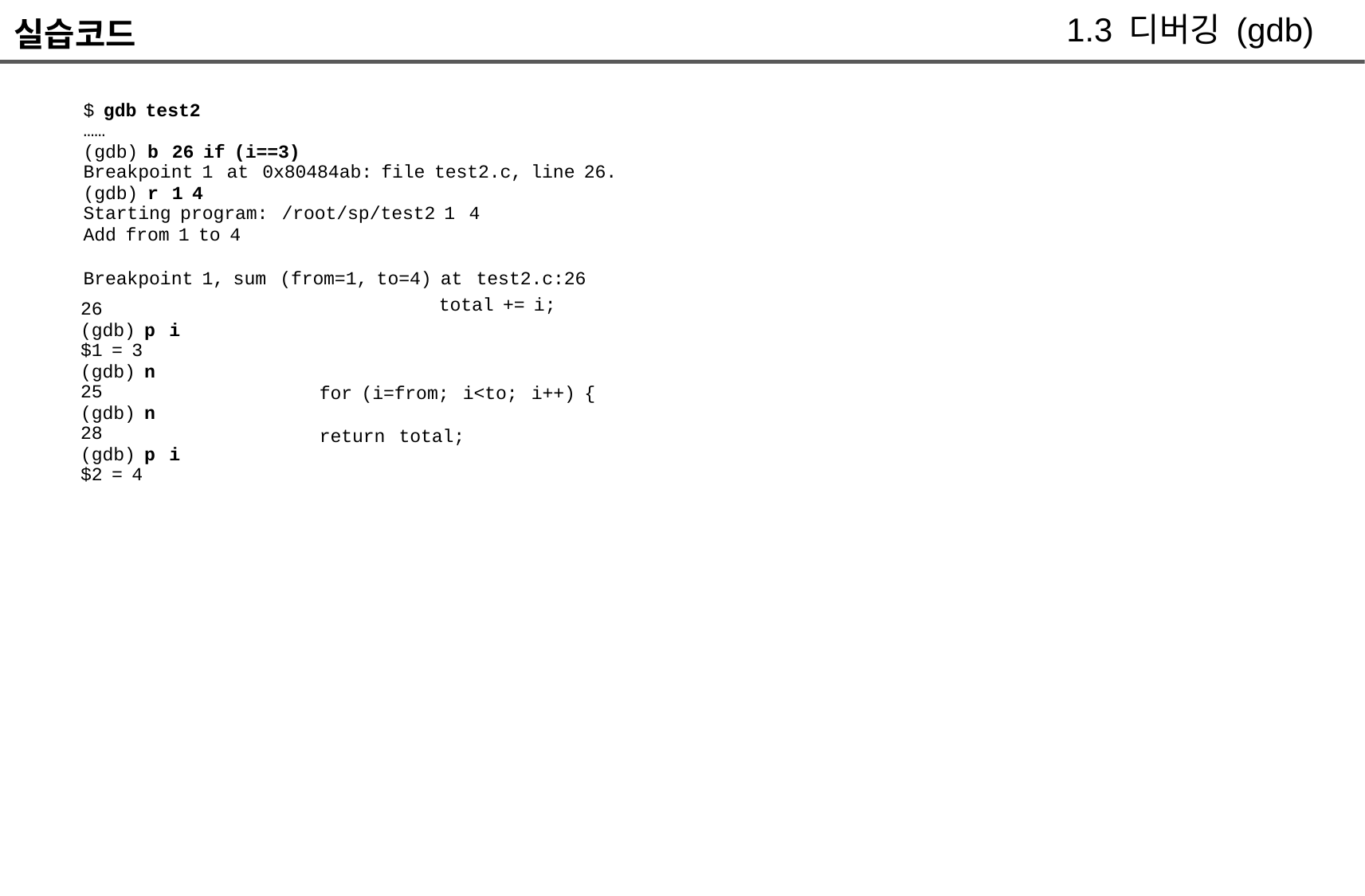

1.3 디버깅 (gdb)
실습코드

	$  gdb  test2
	……
	(gdb)  b   26  if  (i==3)
	Breakpoint  1   at   0x80484ab:  file  test2.c,  line  26.
	(gdb)  r   1  4
	Starting  program:   /root/sp/test2  1   4
	Add  from  1  to  4

	Breakpoint  1,  sum   (from=1,  to=4)  at   test2.c:26

	total  +=  i;

for  (i=from;   i<to;   i++)  {

return   total;
26
(gdb)  p   i
$1  =  3
(gdb)  n
25
(gdb)  n
28
(gdb)  p   i
$2  =  4